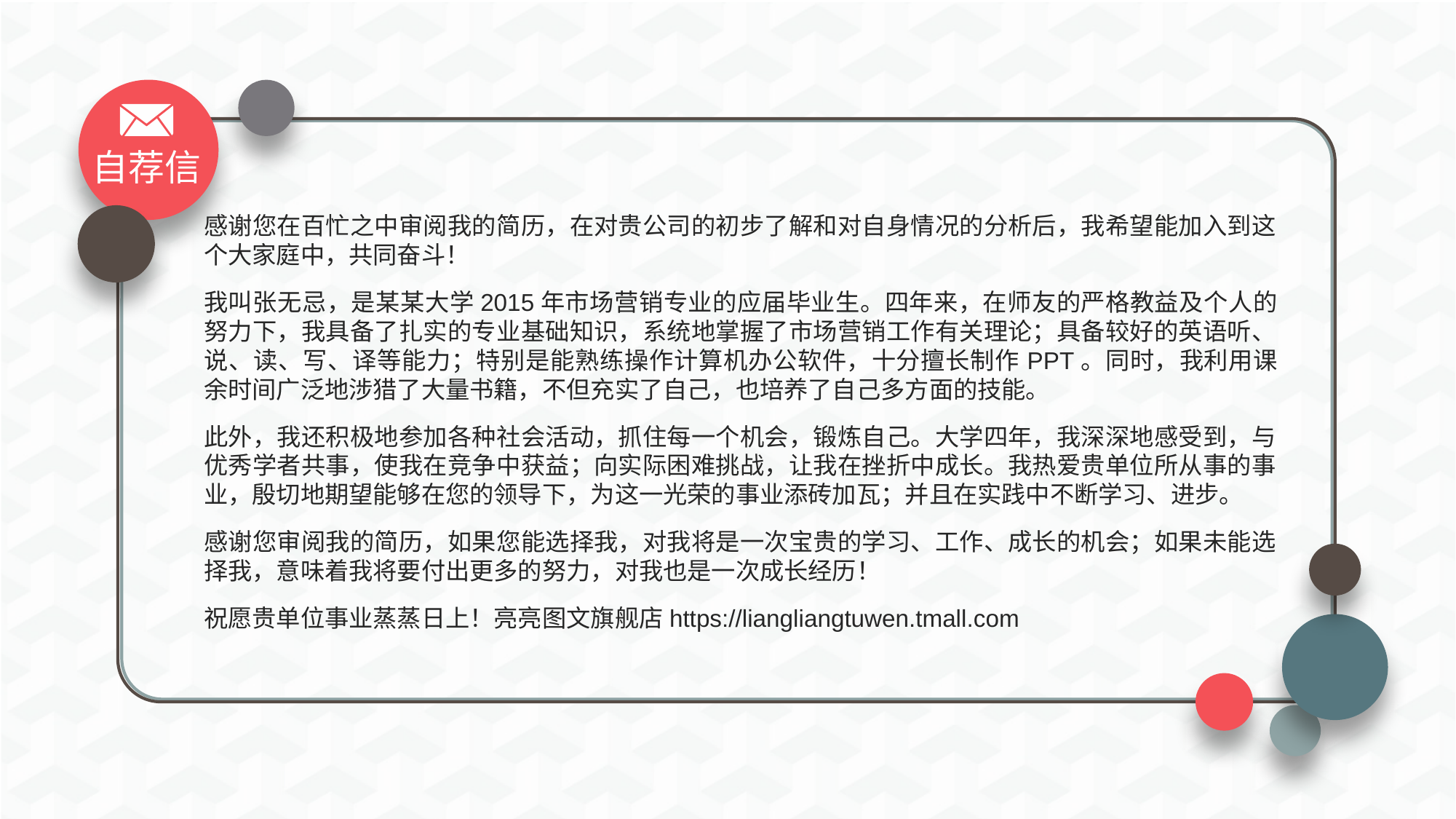

自荐信

感谢您在百忙之中审阅我的简历，在对贵公司的初步了解和对自身情况的分析后，我希望能加入到这个大家庭中，共同奋斗！
我叫张无忌，是某某大学2015年市场营销专业的应届毕业生。四年来，在师友的严格教益及个人的努力下，我具备了扎实的专业基础知识，系统地掌握了市场营销工作有关理论；具备较好的英语听、说、读、写、译等能力；特别是能熟练操作计算机办公软件，十分擅长制作PPT。同时，我利用课余时间广泛地涉猎了大量书籍，不但充实了自己，也培养了自己多方面的技能。
此外，我还积极地参加各种社会活动，抓住每一个机会，锻炼自己。大学四年，我深深地感受到，与优秀学者共事，使我在竞争中获益；向实际困难挑战，让我在挫折中成长。我热爱贵单位所从事的事业，殷切地期望能够在您的领导下，为这一光荣的事业添砖加瓦；并且在实践中不断学习、进步。
感谢您审阅我的简历，如果您能选择我，对我将是一次宝贵的学习、工作、成长的机会；如果未能选择我，意味着我将要付出更多的努力，对我也是一次成长经历！
祝愿贵单位事业蒸蒸日上！亮亮图文旗舰店https://liangliangtuwen.tmall.com